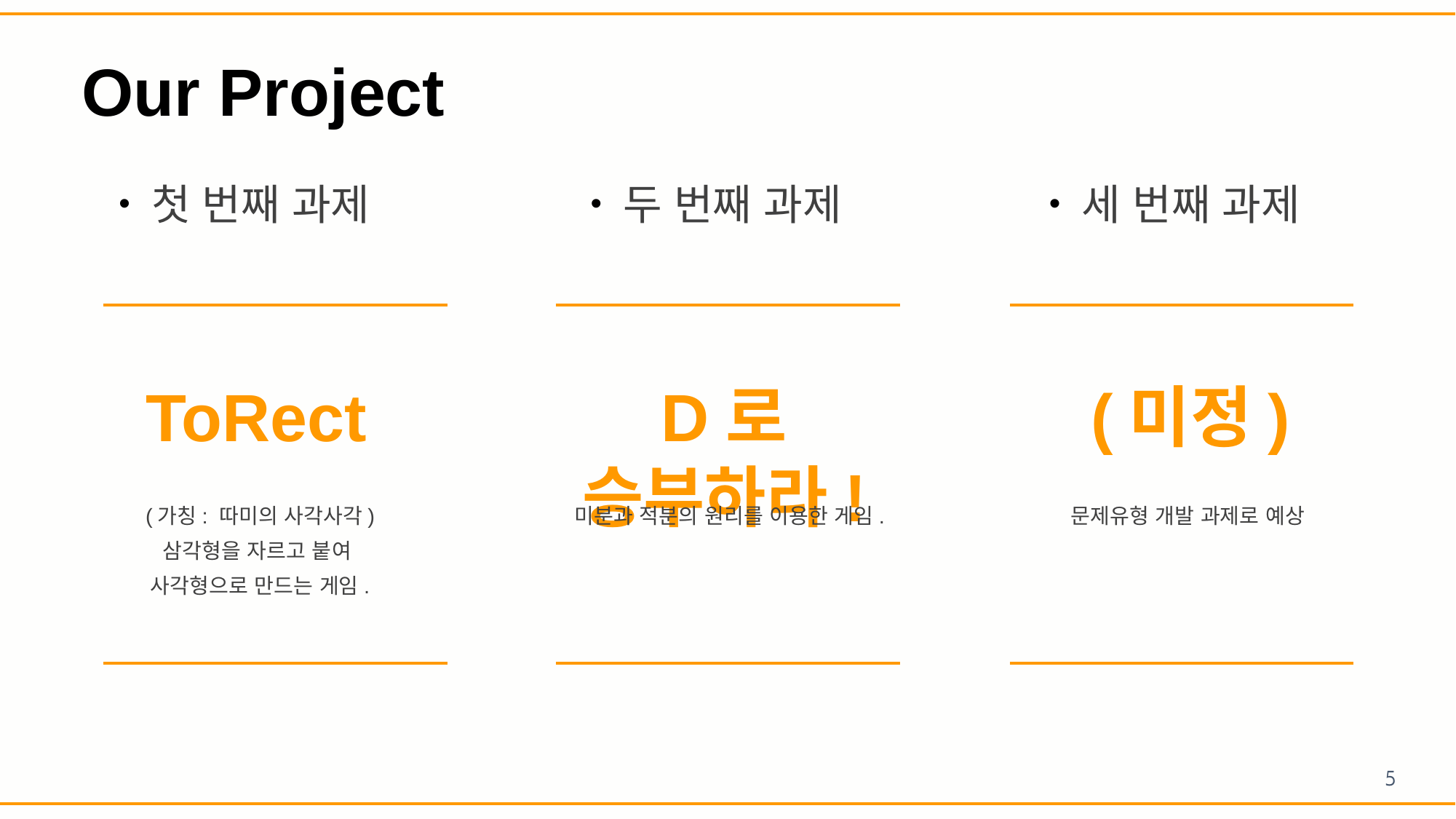

# Our Project
첫 번째 과제
두 번째 과제
세 번째 과제
ToRect
D로 승부하라!
(미정)
(가칭: 따미의 사각사각)
삼각형을 자르고 붙여
사각형으로 만드는 게임.
미분과 적분의 원리를 이용한 게임.
문제유형 개발 과제로 예상
5